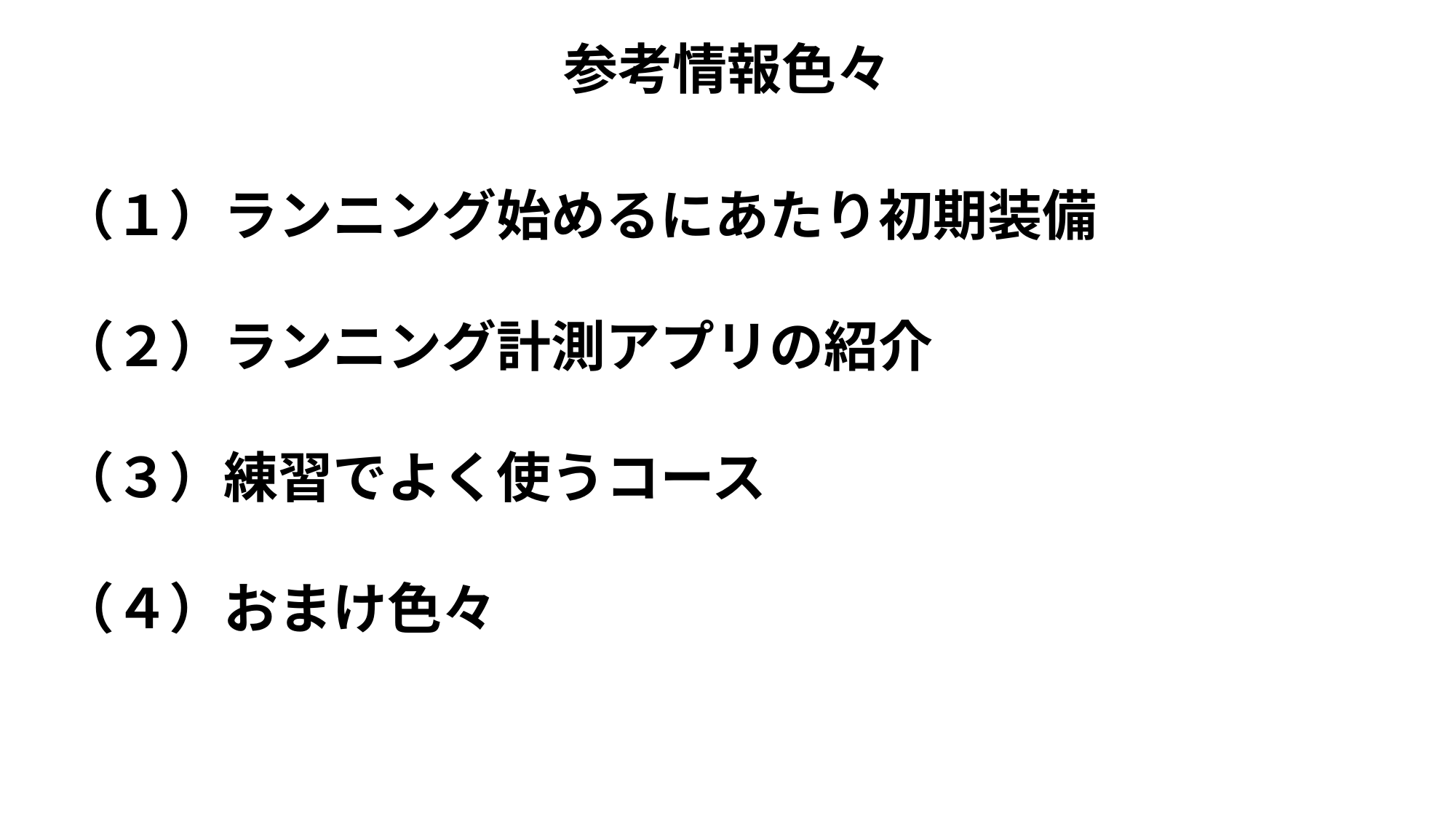

参考情報色々
（１）ランニング始めるにあたり初期装備

（２）ランニング計測アプリの紹介

（３）練習でよく使うコース

（４）おまけ色々